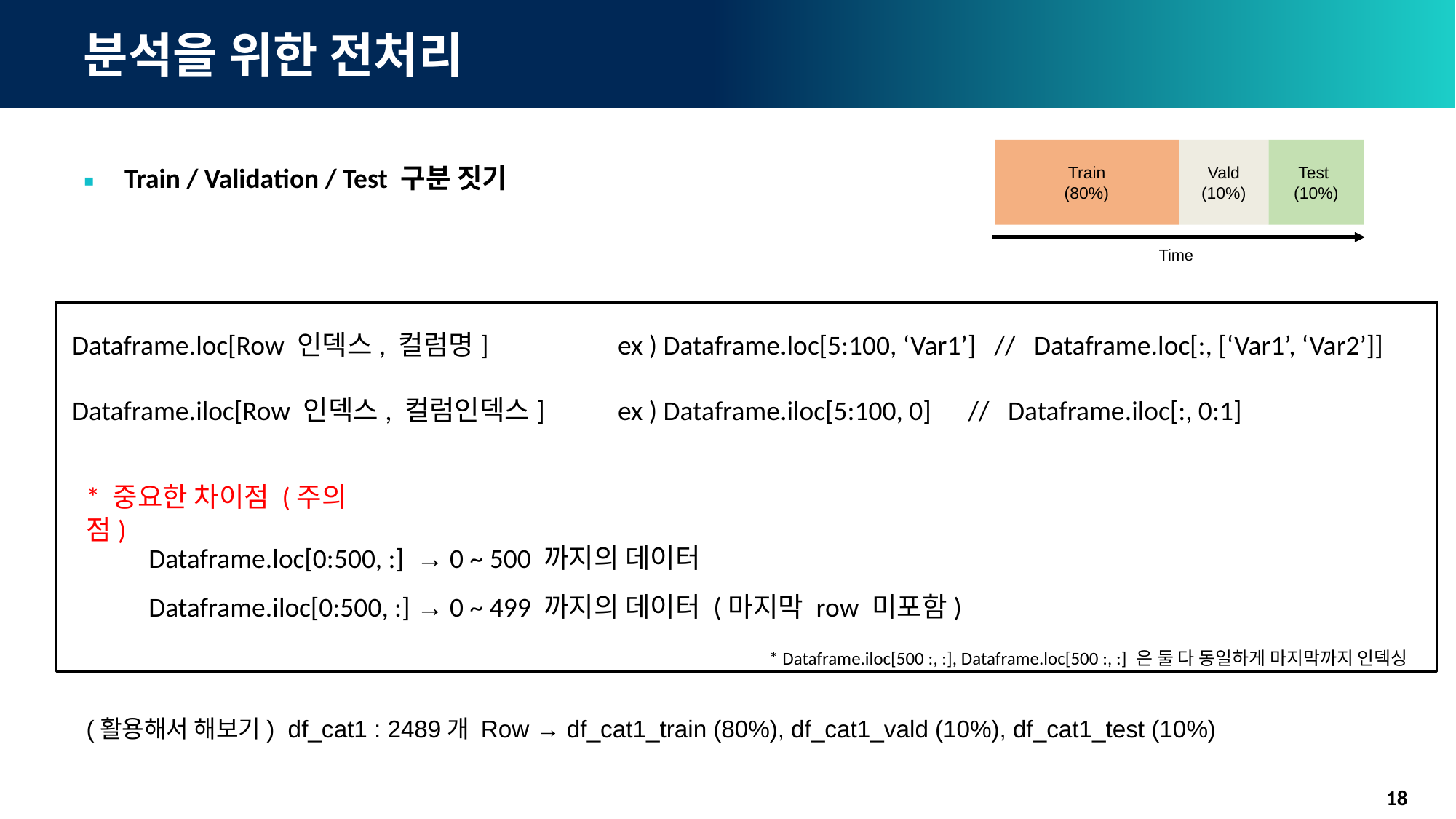

# 분석을 위한 전처리
Vald
(10%)
Train
(80%)
Test
(10%)
Train / Validation / Test 구분 짓기
Time

Dataframe.loc[Row 인덱스, 컬럼명]		ex ) Dataframe.loc[5:100, ‘Var1’]   //   Dataframe.loc[:, [‘Var1’, ‘Var2’]]

Dataframe.iloc[Row 인덱스, 컬럼인덱스]	ex ) Dataframe.iloc[5:100, 0]      //   Dataframe.iloc[:, 0:1]
* 중요한 차이점 (주의점)
Dataframe.loc[0:500, :]  → 0 ~ 500 까지의 데이터
Dataframe.iloc[0:500, :] → 0 ~ 499 까지의 데이터 (마지막 row 미포함)
* Dataframe.iloc[500 :, :], Dataframe.loc[500 :, :] 은 둘 다 동일하게 마지막까지 인덱싱
(활용해서 해보기)  df_cat1 : 2489개 Row → df_cat1_train (80%), df_cat1_vald (10%), df_cat1_test (10%)
18